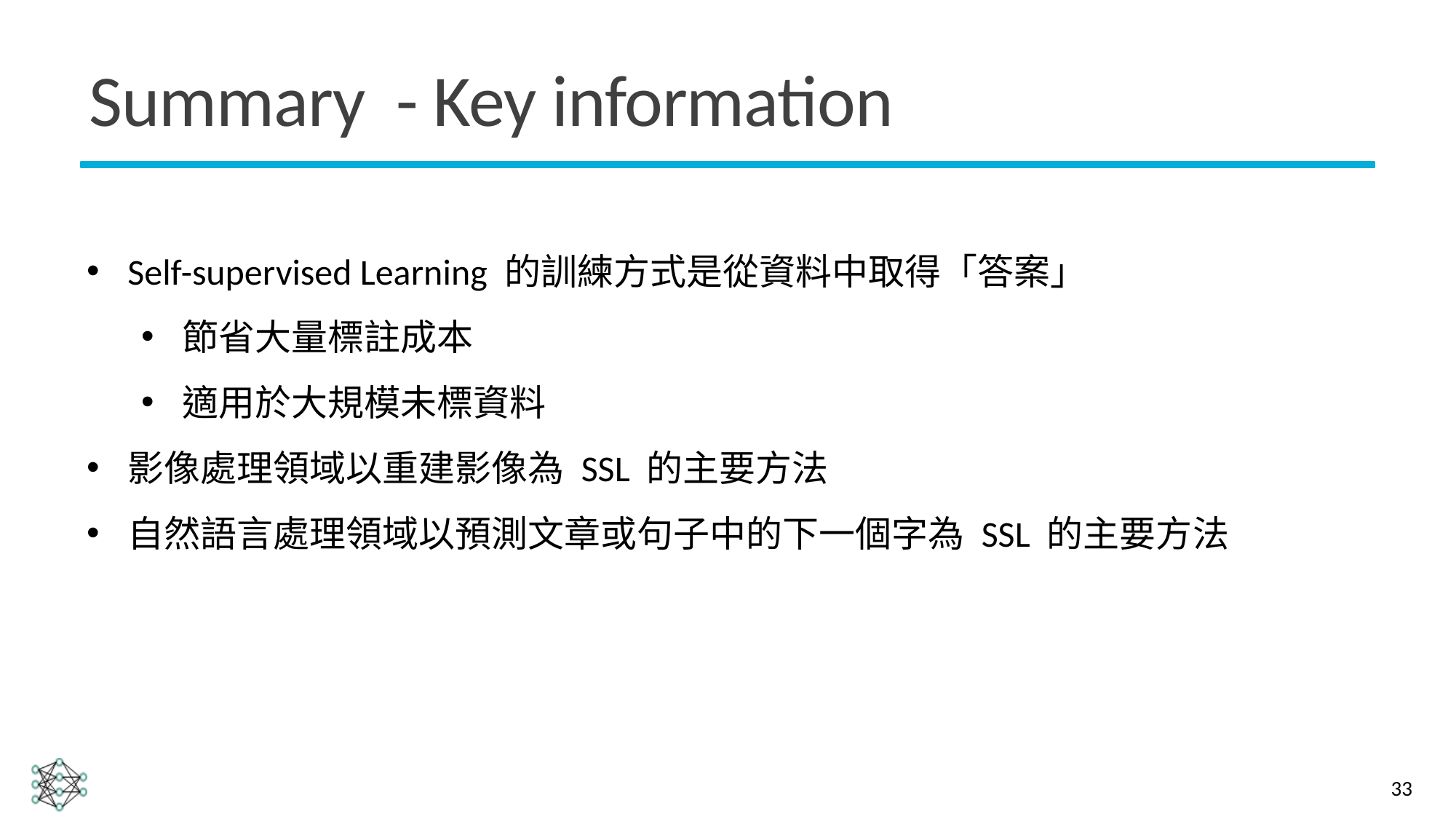

# Summary  - Key information
Self-supervised Learning 的訓練方式是從資料中取得「答案」
節省大量標註成本
適用於大規模未標資料
影像處理領域以重建影像為 SSL 的主要方法
自然語言處理領域以預測文章或句子中的下一個字為 SSL 的主要方法
33